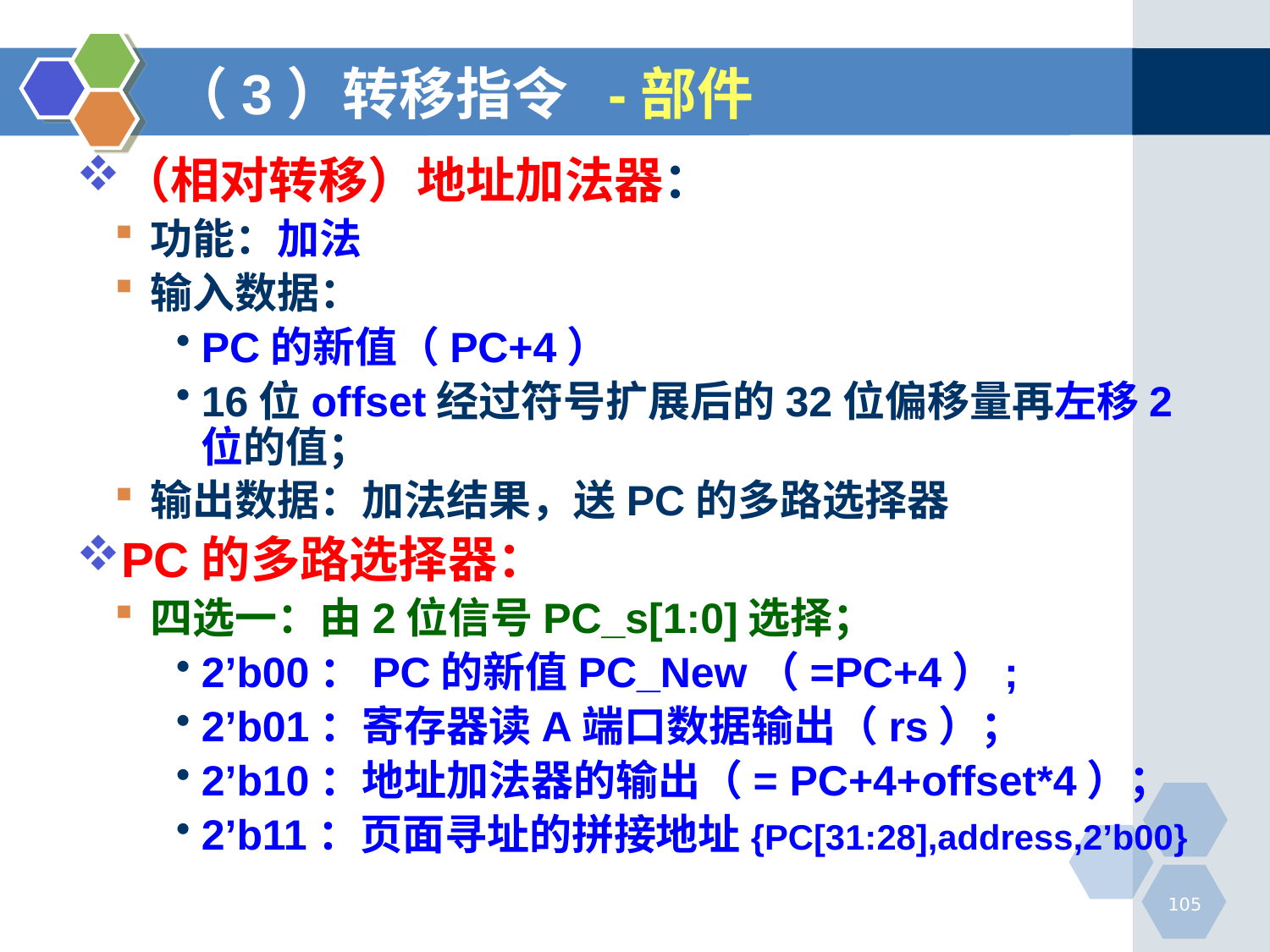

# （3）转移指令  -部件
（相对转移）地址加法器：
功能：加法
输入数据：
PC的新值（PC+4）
16位offset经过符号扩展后的32位偏移量再左移2位的值；
输出数据：加法结果，送PC的多路选择器
PC的多路选择器：
四选一：由2位信号PC_s[1:0]选择；
2’b00：PC的新值PC_New（=PC+4）;
2’b01：寄存器读A端口数据输出（rs）；
2’b10：地址加法器的输出（= PC+4+offset*4）；
2’b11：页面寻址的拼接地址{PC[31:28],address,2’b00}

105